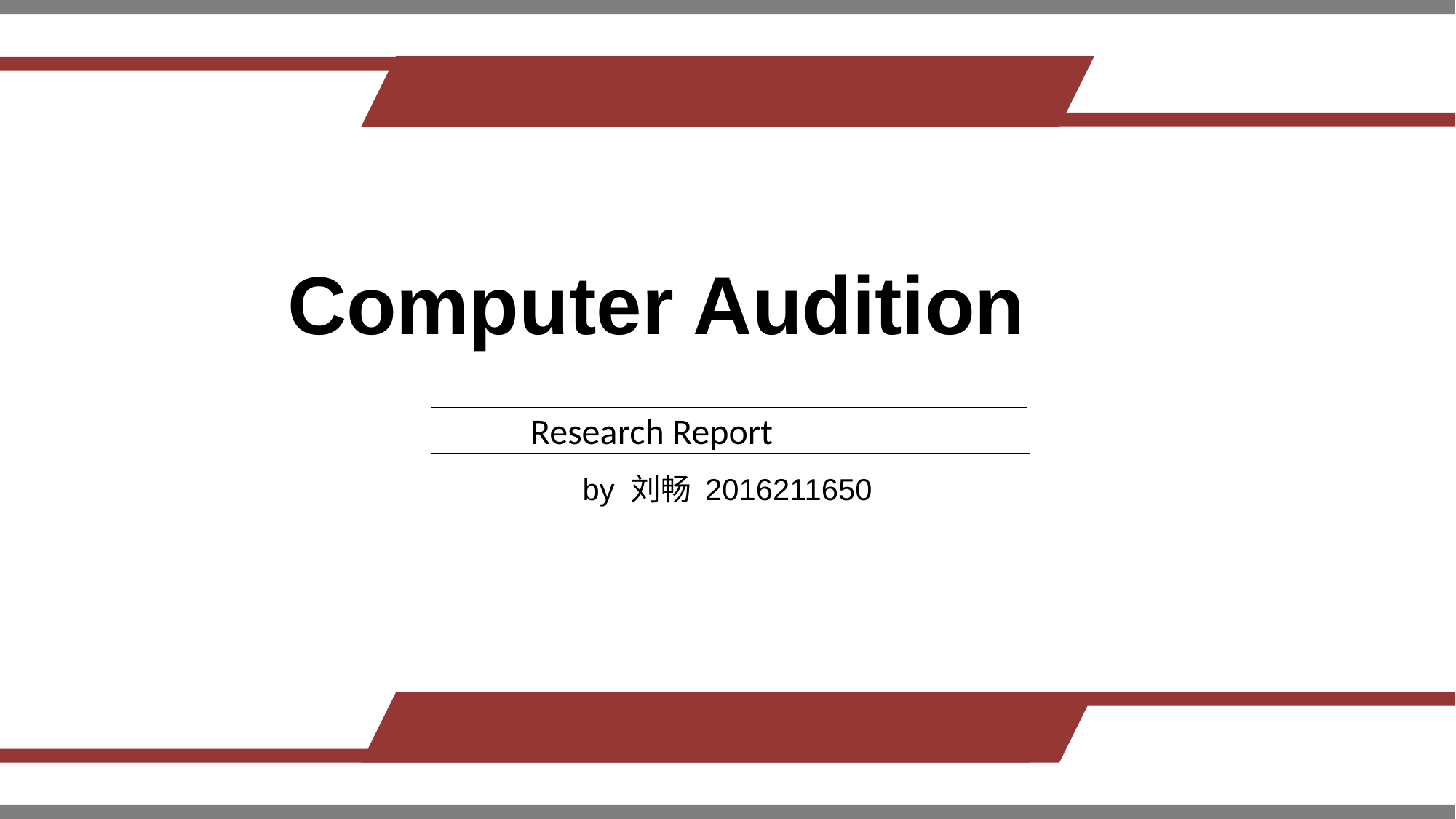

Computer Audition
 Research Report
by 刘畅 2016211650